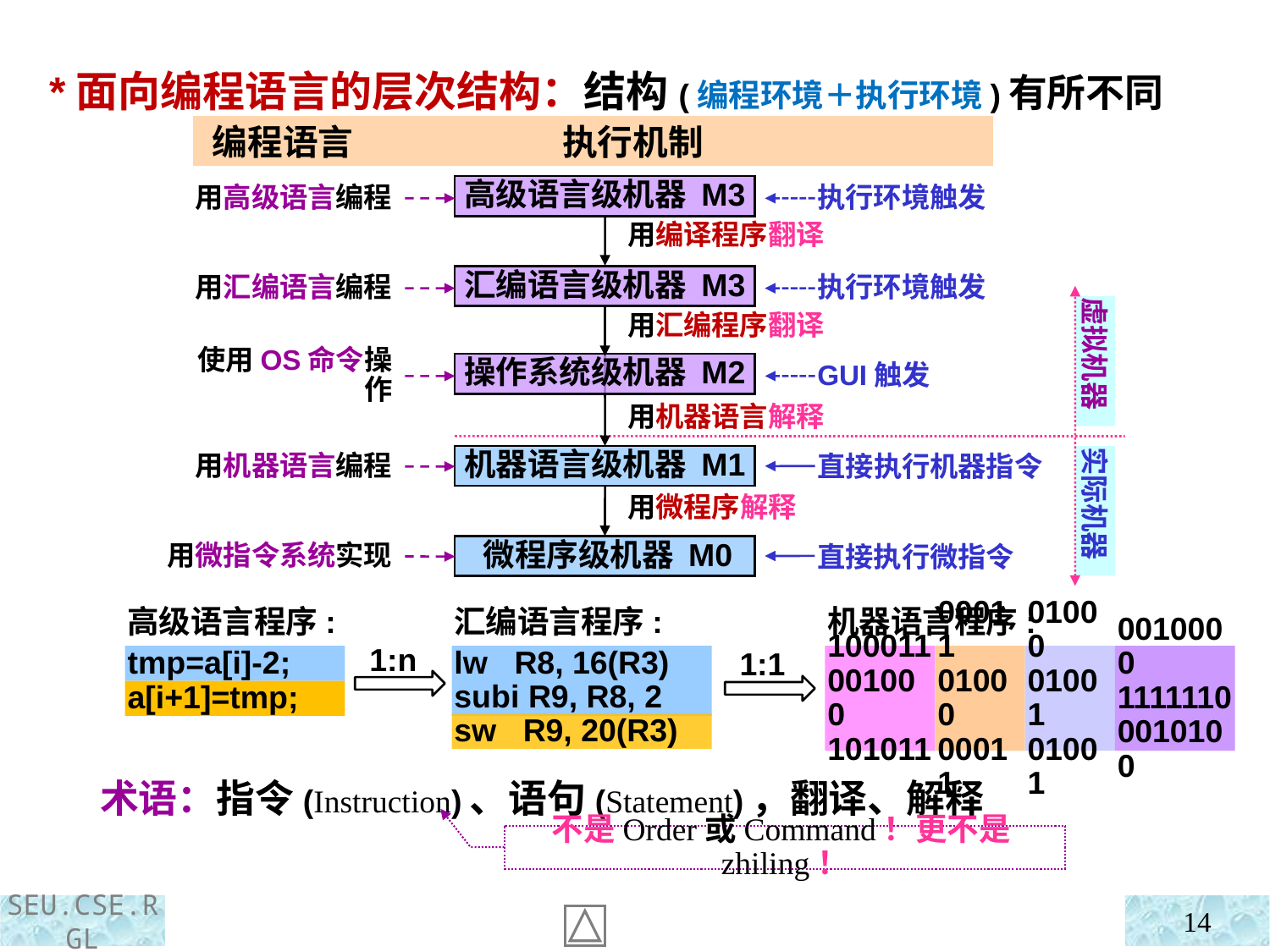

*面向编程语言的层次结构：结构(编程环境＋执行环境)有所不同
 编程语言                          执行机制
高级语言级机器 M3
用高级语言编程
执行环境触发

用编译程序翻译
汇编语言级机器 M3
用汇编语言编程
执行环境触发

虚拟机器

实际机器

用汇编程序翻译

操作系统级机器 M2
使用OS命令操作
GUI触发

用机器语言解释
机器语言级机器 M1
用机器语言编程

直接执行机器指令

用微程序解释
 微程序级机器 M0
直接执行微指令
用微指令系统实现

高级语言程序:
tmp=a[i]-2;
1:n

a[i+1]=tmp;
汇编语言程序:
lw   R8, 16(R3)
subi R9, R8, 2
1:1

sw   R9, 20(R3)
机器语言程序:
100011
001000
101011
01000
01001
01001
0010000
1111110
0010100
00011
01000
00011
      术语：指令(Instruction)、语句(Statement)，翻译、解释
不是Order或Command！更不是zhiling！
14